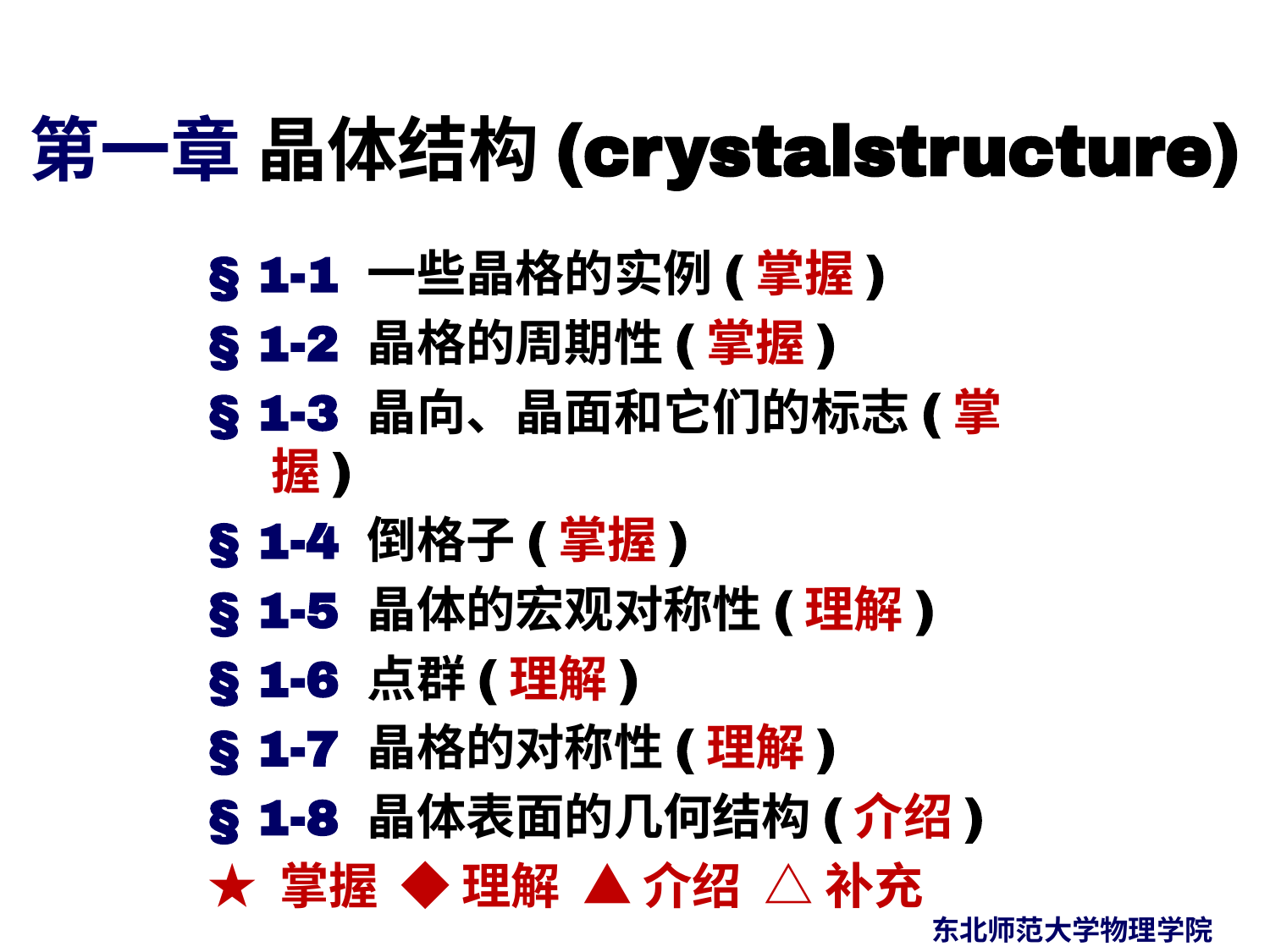

# 第一章 晶体结构(crystalstructure)
§ 1-1 一些晶格的实例(掌握)
§ 1-2 晶格的周期性(掌握)
§ 1-3 晶向、晶面和它们的标志(掌握)
§ 1-4 倒格子(掌握)
§ 1-5 晶体的宏观对称性(理解)
§ 1-6 点群(理解)
§ 1-7 晶格的对称性(理解)
§ 1-8 晶体表面的几何结构(介绍)
★ 掌握  ◆ 理解  ▲ 介绍  △ 补充